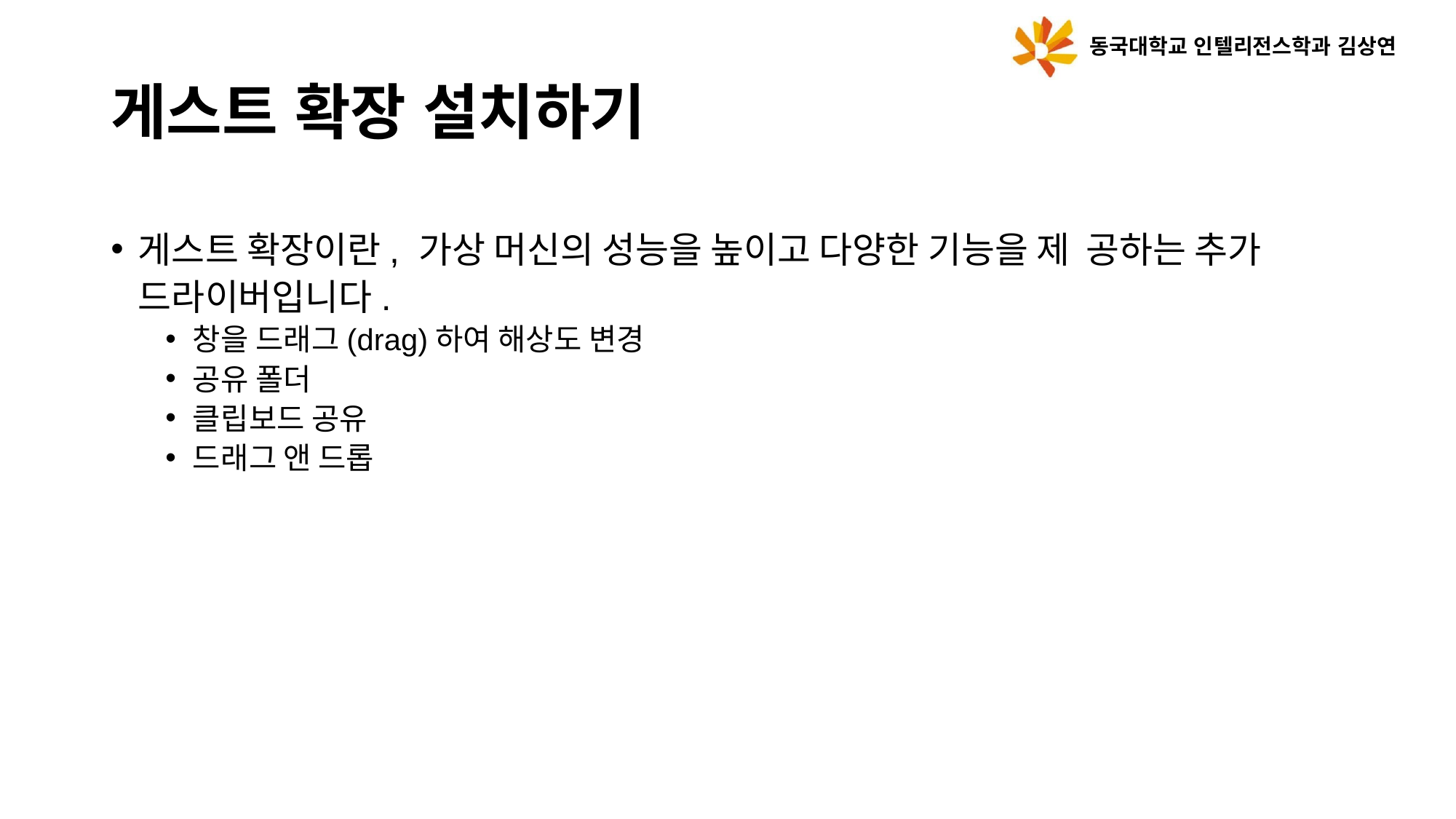

동국대학교 인텔리전스학과 김상연
# 게스트 확장 설치하기
게스트 확장이란, 가상 머신의 성능을 높이고 다양한 기능을 제  공하는 추가 드라이버입니다.
창을 드래그(drag)하여 해상도 변경
공유 폴더
클립보드 공유
드래그 앤 드롭